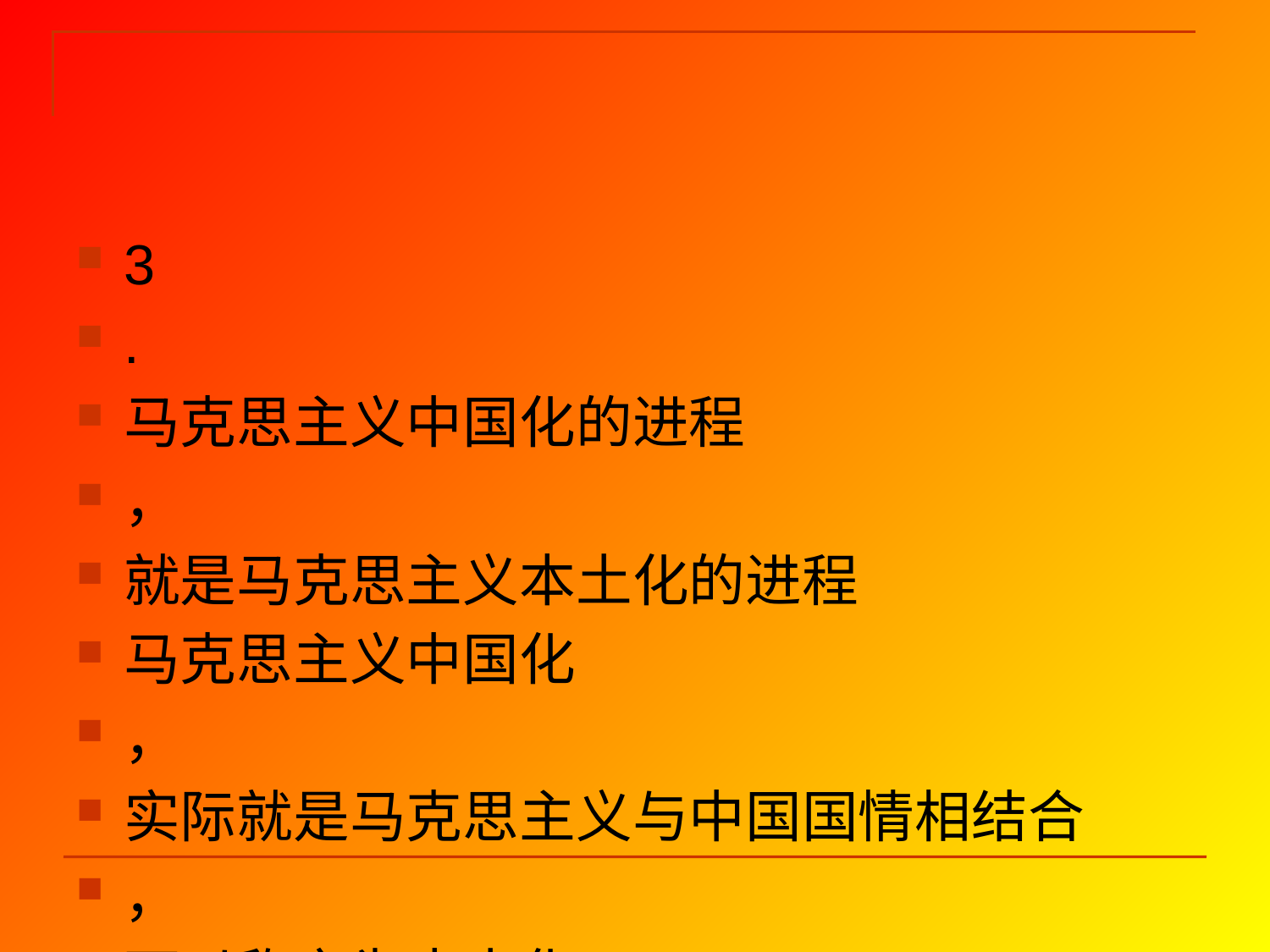

#
3
.
马克思主义中国化的进程
，
就是马克思主义本土化的进程
马克思主义中国化
，
实际就是马克思主义与中国国情相结合
，
可以称之为本土化
。
本土化包
括两个方面内容
。
一是民族化
，
二是现实化
。